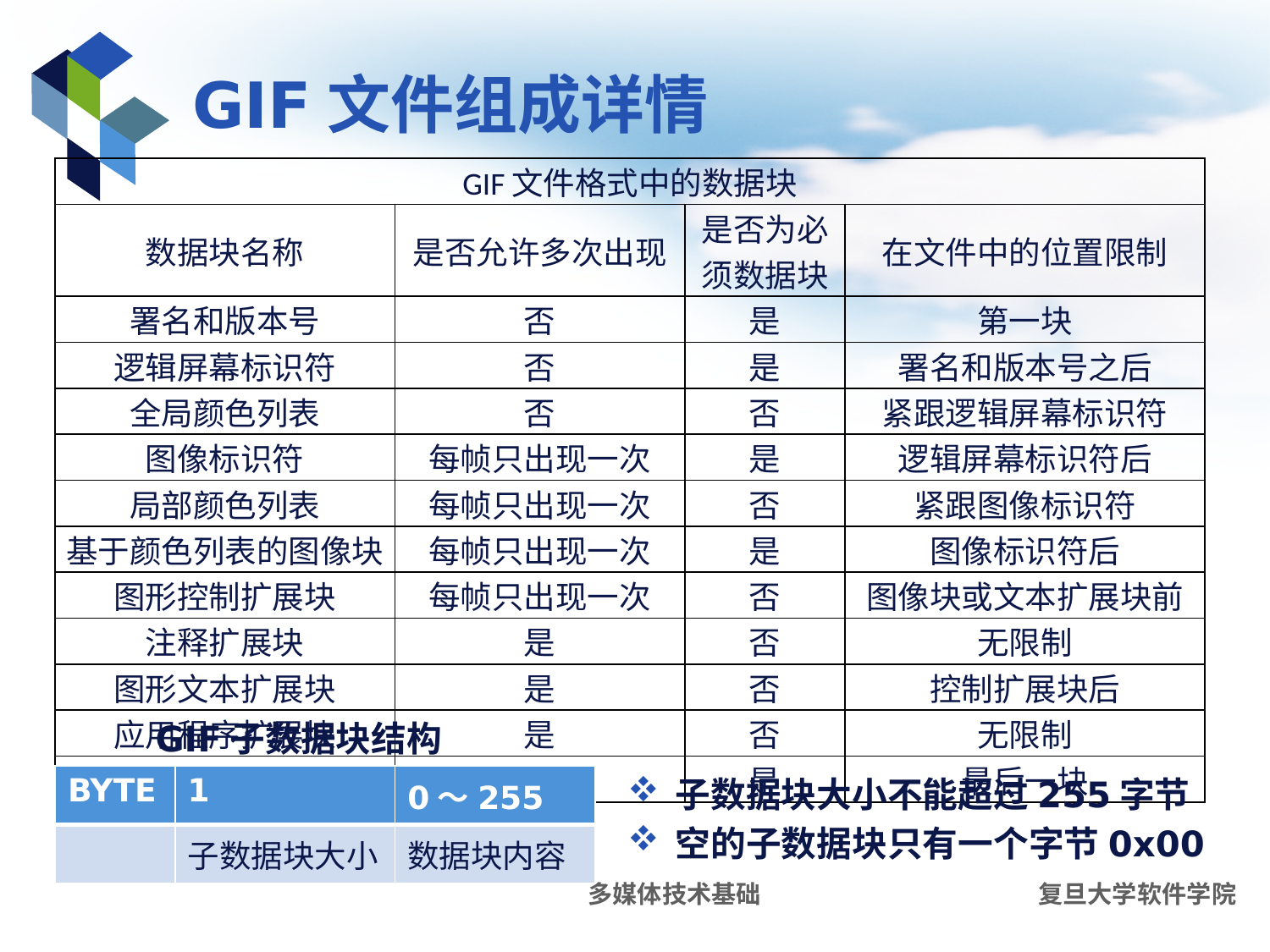

# GIF文件组成详情
| GIF文件格式中的数据块 |  |  |  |
| --- | --- | --- | --- |
| 数据块名称 | 是否允许多次出现 | 是否为必须数据块 | 在文件中的位置限制 |
| 署名和版本号 | 否 | 是 | 第一块 |
| 逻辑屏幕标识符 | 否 | 是 | 署名和版本号之后 |
| 全局颜色列表 | 否 | 否 | 紧跟逻辑屏幕标识符 |
| 图像标识符 | 每帧只出现一次 | 是 | 逻辑屏幕标识符后 |
| 局部颜色列表 | 每帧只出现一次 | 否 | 紧跟图像标识符 |
| 基于颜色列表的图像块 | 每帧只出现一次 | 是 | 图像标识符后 |
| 图形控制扩展块 | 每帧只出现一次 | 否 | 图像块或文本扩展块前 |
| 注释扩展块 | 是 | 否 | 无限制 |
| 图形文本扩展块 | 是 | 否 | 控制扩展块后 |
| 应用程序扩展块 | 是 | 否 | 无限制 |
| 文件终结器 | 否 | 是 | 最后一块 |
GIF子数据块结构
| BYTE | 1 | 0～255 |
| --- | --- | --- |
|  | 子数据块大小 | 数据块内容 |
子数据块大小不能超过255字节
空的子数据块只有一个字节0x00
多媒体技术基础